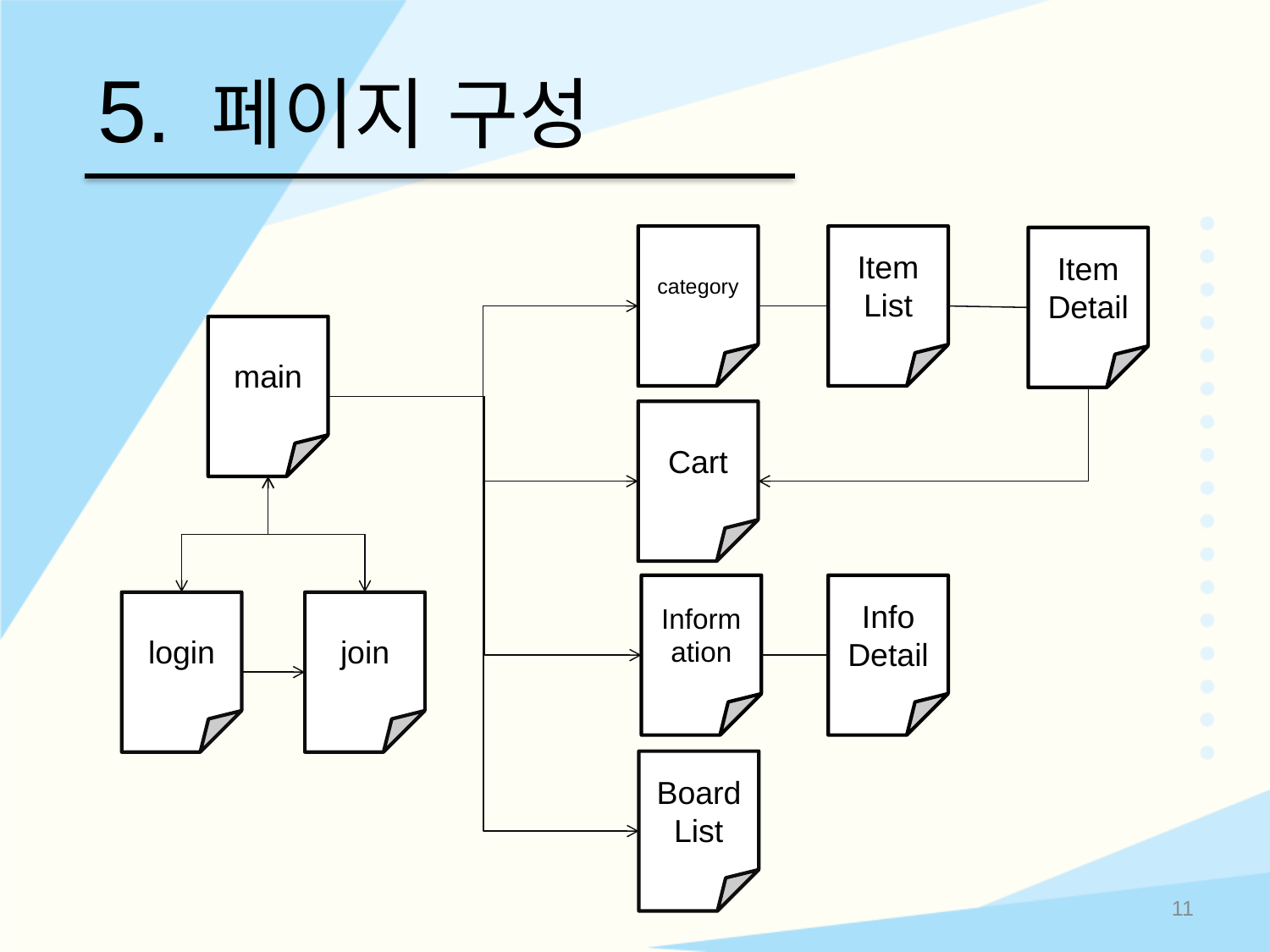

# 5. 페이지 구성
category
Item
List
Item
Detail
main
Cart
Information
Info
Detail
login
join
Board
List
11